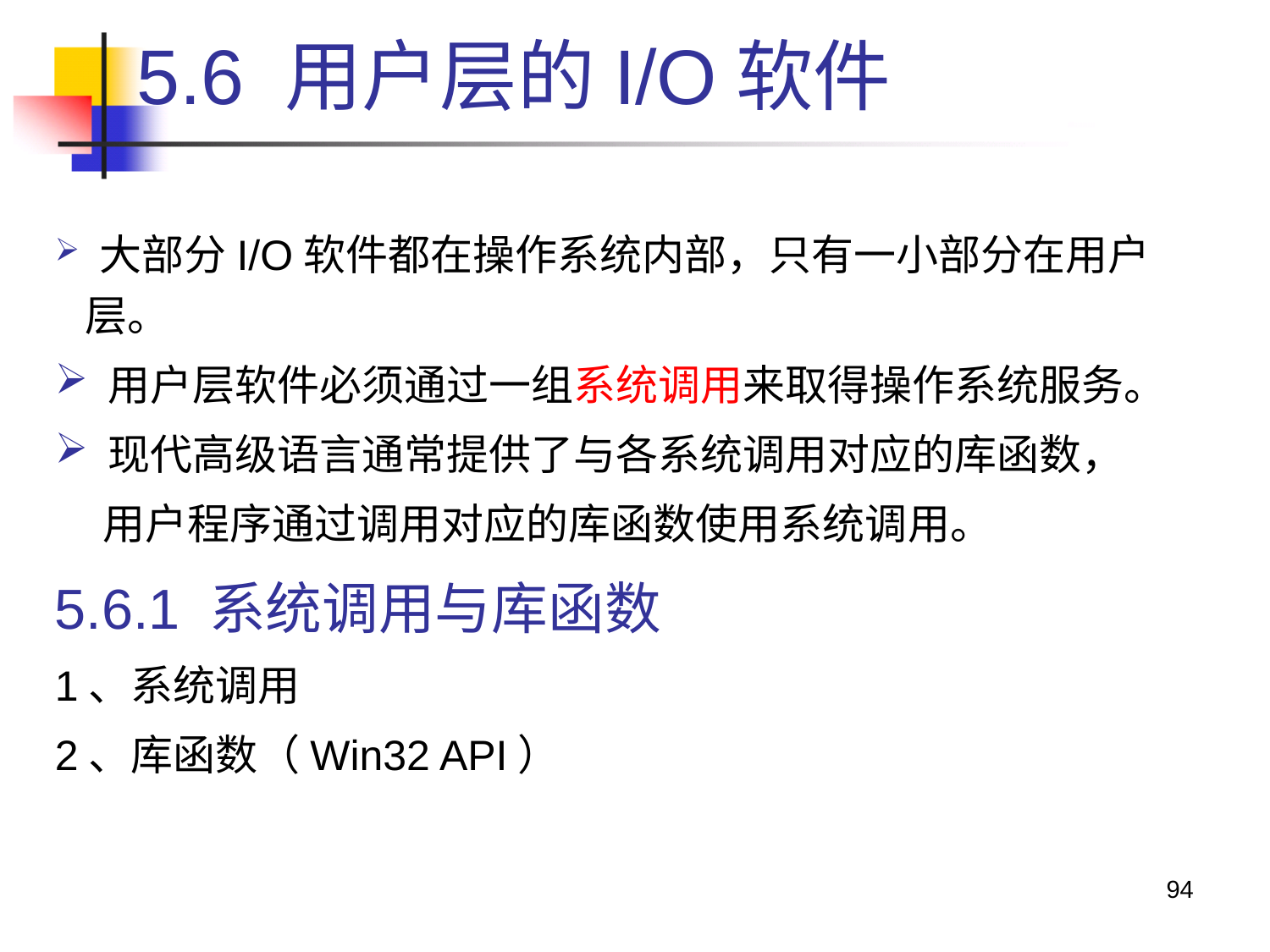

5.6 用户层的I/O软件
 大部分I/O软件都在操作系统内部，只有一小部分在用户层。
 用户层软件必须通过一组系统调用来取得操作系统服务。
 现代高级语言通常提供了与各系统调用对应的库函数，
    用户程序通过调用对应的库函数使用系统调用。
5.6.1 系统调用与库函数
1、系统调用
2、库函数（Win32 API）

94